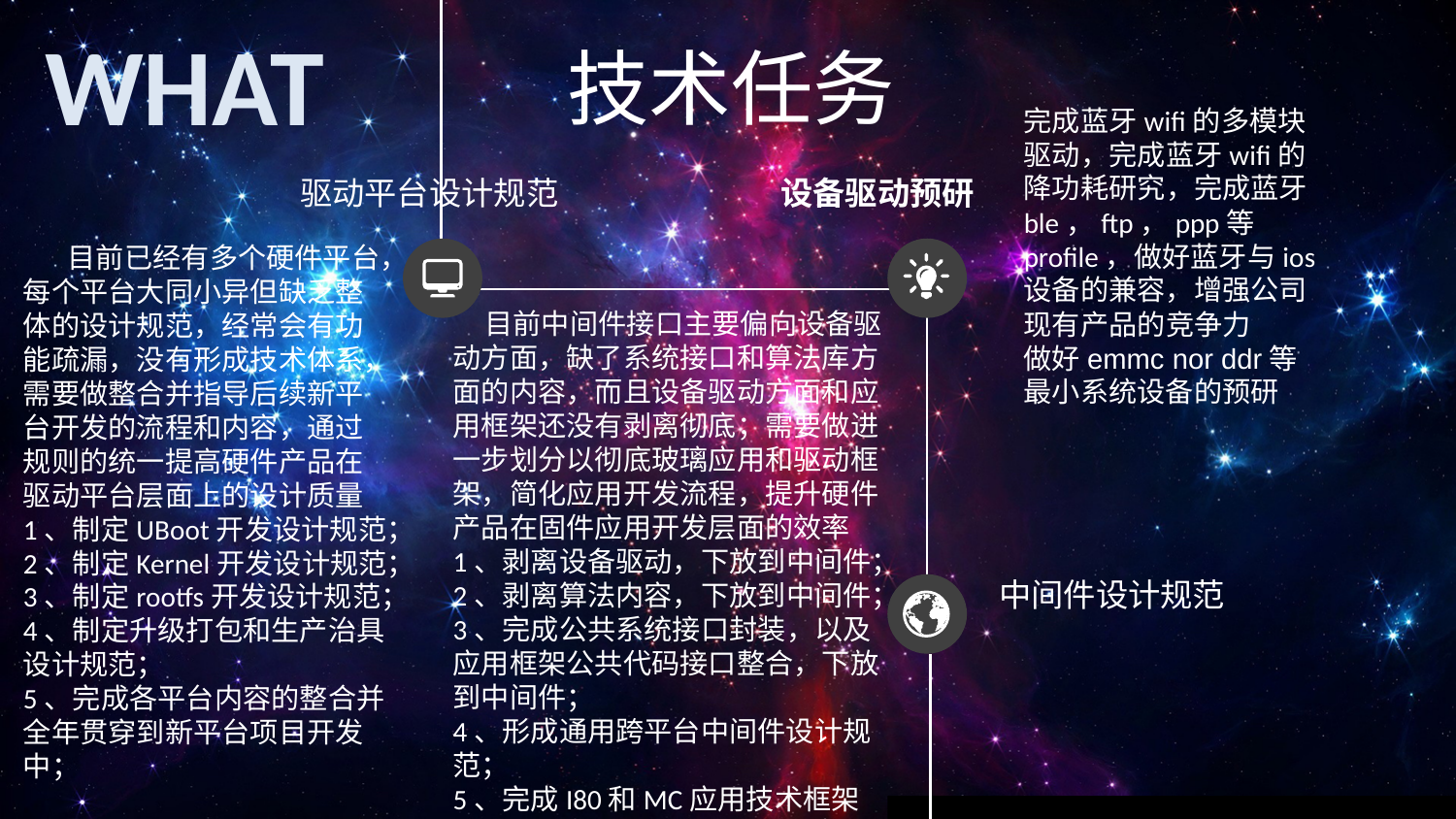

WHAT
技术任务
完成蓝牙wifi的多模块驱动，完成蓝牙wifi的降功耗研究，完成蓝牙ble，ftp，ppp等profile，做好蓝牙与ios设备的兼容，增强公司现有产品的竞争力
做好emmc nor ddr等最小系统设备的预研

驱动平台设计规范

设备驱动预研
      目前已经有多个硬件平台，每个平台大同小异但缺乏整体的设计规范，经常会有功能疏漏，没有形成技术体系，需要做整合并指导后续新平台开发的流程和内容，通过规则的统一提高硬件产品在驱动平台层面上的设计质量
1、制定UBoot开发设计规范；
2、制定Kernel开发设计规范；
3、制定rootfs开发设计规范；
4、制定升级打包和生产治具设计规范；
5、完成各平台内容的整合并全年贯穿到新平台项目开发中；

    目前中间件接口主要偏向设备驱动方面，缺了系统接口和算法库方面的内容，而且设备驱动方面和应用框架还没有剥离彻底；需要做进一步划分以彻底玻璃应用和驱动框架，简化应用开发流程，提升硬件产品在固件应用开发层面的效率
1、剥离设备驱动，下放到中间件；
2、剥离算法内容，下放到中间件；
3、完成公共系统接口封装，以及应用框架公共代码接口整合，下放到中间件；
4、形成通用跨平台中间件设计规范；
5、完成I80和MC应用技术框架整合；

中间件设计规范